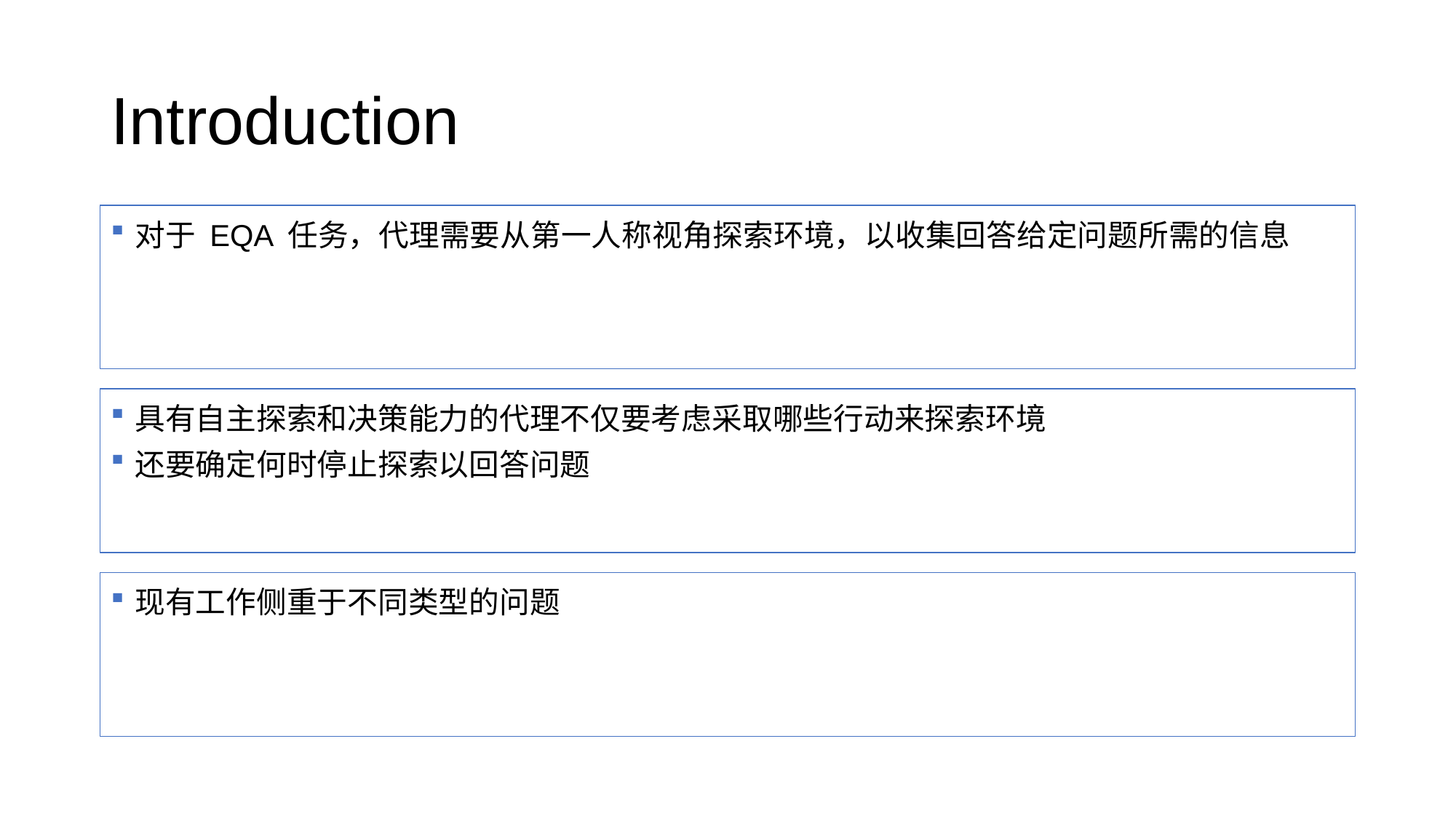

# Introduction
对于 EQA 任务，代理需要从第一人称视角探索环境，以收集回答给定问题所需的信息
具有自主探索和决策能力的代理不仅要考虑采取哪些行动来探索环境
还要确定何时停止探索以回答问题
现有工作侧重于不同类型的问题